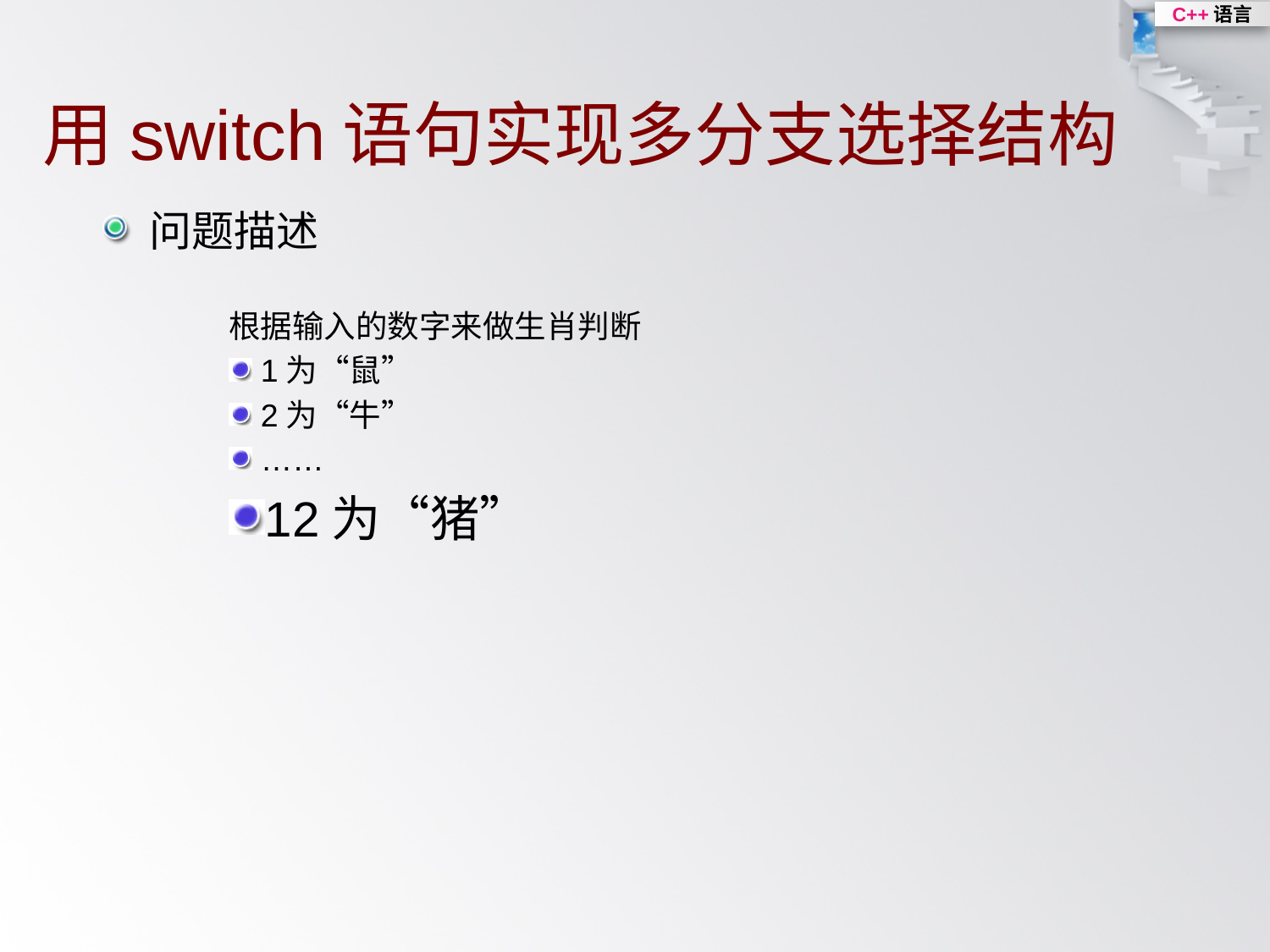

# 用switch语句实现多分支选择结构
问题描述

根据输入的数字来做生肖判断
1为“鼠”
2为“牛”
……
12为“猪”